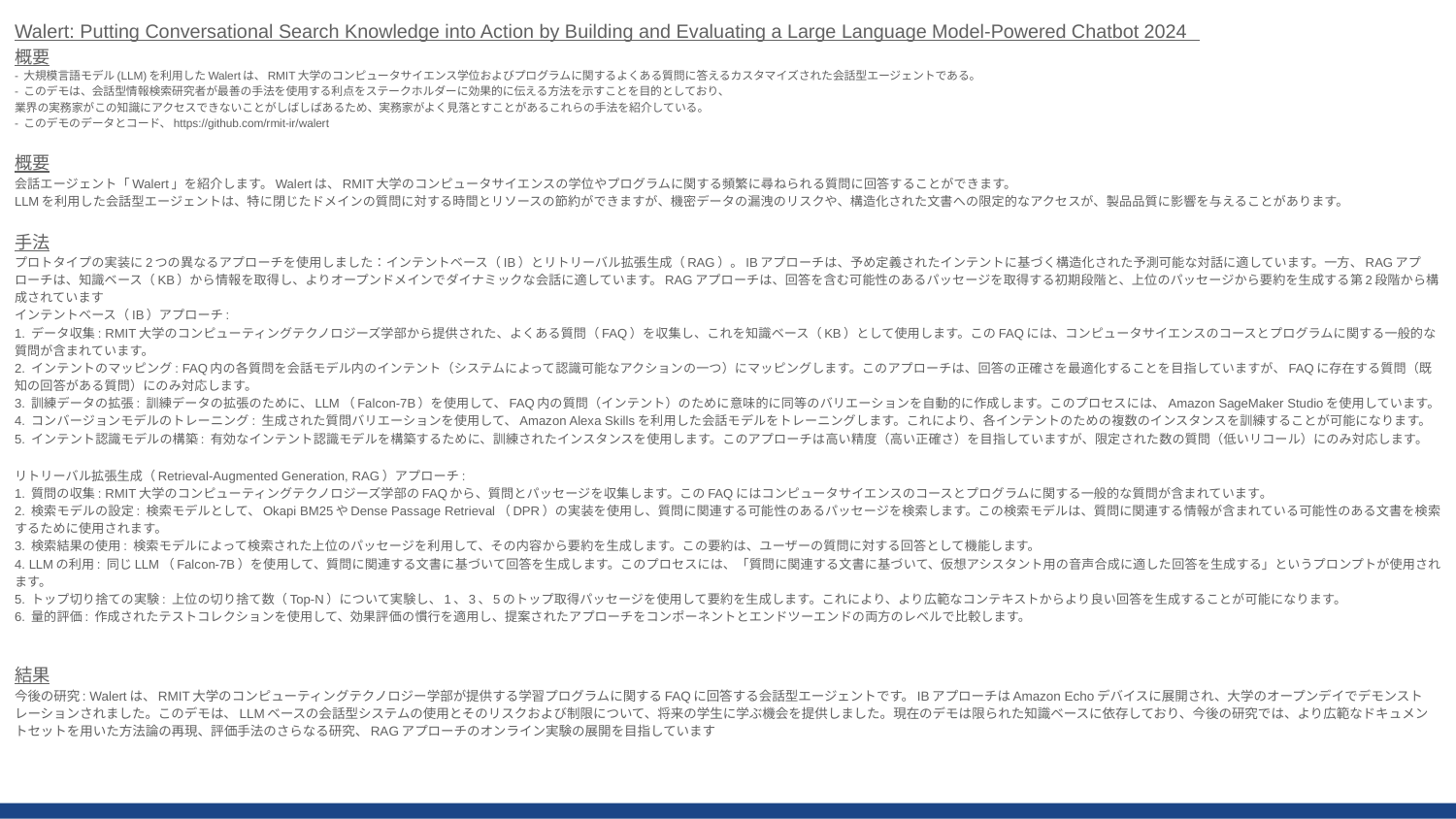

Walert: Putting Conversational Search Knowledge into Action by Building and Evaluating a Large Language Model-Powered Chatbot 2024
概要
- 大規模言語モデル(LLM)を利用したWalertは、RMIT大学のコンピュータサイエンス学位およびプログラムに関するよくある質問に答えるカスタマイズされた会話型エージェントである。
- このデモは、会話型情報検索研究者が最善の手法を使用する利点をステークホルダーに効果的に伝える方法を示すことを目的としており、
業界の実務家がこの知識にアクセスできないことがしばしばあるため、実務家がよく見落とすことがあるこれらの手法を紹介している。
- このデモのデータとコード、https://github.com/rmit-ir/walert
概要
会話エージェント「Walert」を紹介します。Walertは、RMIT大学のコンピュータサイエンスの学位やプログラムに関する頻繁に尋ねられる質問に回答することができます。
LLMを利用した会話型エージェントは、特に閉じたドメインの質問に対する時間とリソースの節約ができますが、機密データの漏洩のリスクや、構造化された文書への限定的なアクセスが、製品品質に影響を与えることがあります。
手法
プロトタイプの実装に2つの異なるアプローチを使用しました：インテントベース（IB）とリトリーバル拡張生成（RAG）。IBアプローチは、予め定義されたインテントに基づく構造化された予測可能な対話に適しています。一方、RAGアプローチは、知識ベース（KB）から情報を取得し、よりオープンドメインでダイナミックな会話に適しています。RAGアプローチは、回答を含む可能性のあるパッセージを取得する初期段階と、上位のパッセージから要約を生成する第2段階から構成されています
インテントベース（IB）アプローチ:
1. データ収集: RMIT大学のコンピューティングテクノロジーズ学部から提供された、よくある質問（FAQ）を収集し、これを知識ベース（KB）として使用します。このFAQには、コンピュータサイエンスのコースとプログラムに関する一般的な質問が含まれています​​。
2. インテントのマッピング: FAQ内の各質問を会話モデル内のインテント（システムによって認識可能なアクションの一つ）にマッピングします。このアプローチは、回答の正確さを最適化することを目指していますが、FAQに存在する質問（既知の回答がある質問）にのみ対応します​​。
3. 訓練データの拡張: 訓練データの拡張のために、LLM（Falcon-7B）を使用して、FAQ内の質問（インテント）のために意味的に同等のバリエーションを自動的に作成します。このプロセスには、Amazon SageMaker Studioを使用しています​​。
4. コンバージョンモデルのトレーニング: 生成された質問バリエーションを使用して、Amazon Alexa Skillsを利用した会話モデルをトレーニングします。これにより、各インテントのための複数のインスタンスを訓練することが可能になります​​。
5. インテント認識モデルの構築: 有効なインテント認識モデルを構築するために、訓練されたインスタンスを使用します。このアプローチは高い精度（高い正確さ）を目指していますが、限定された数の質問（低いリコール）にのみ対応します​​。
リトリーバル拡張生成（Retrieval-Augmented Generation, RAG）アプローチ:
1. 質問の収集: RMIT大学のコンピューティングテクノロジーズ学部のFAQから、質問とパッセージを収集します。このFAQにはコンピュータサイエンスのコースとプログラムに関する一般的な質問が含まれています​​。
2. 検索モデルの設定: 検索モデルとして、Okapi BM25やDense Passage Retrieval（DPR）の実装を使用し、質問に関連する可能性のあるパッセージを検索します。この検索モデルは、質問に関連する情報が含まれている可能性のある文書を検索するために使用されます​​。
3. 検索結果の使用: 検索モデルによって検索された上位のパッセージを利用して、その内容から要約を生成します。この要約は、ユーザーの質問に対する回答として機能します​​。
4. LLMの利用: 同じLLM（Falcon-7B）を使用して、質問に関連する文書に基づいて回答を生成します。このプロセスには、「質問に関連する文書に基づいて、仮想アシスタント用の音声合成に適した回答を生成する」というプロンプトが使用されます​​。
5. トップ切り捨ての実験: 上位の切り捨て数（Top-N）について実験し、1、3、5のトップ取得パッセージを使用して要約を生成します。これにより、より広範なコンテキストからより良い回答を生成することが可能になります​​。
6. 量的評価: 作成されたテストコレクションを使用して、効果評価の慣行を適用し、提案されたアプローチをコンポーネントとエンドツーエンドの両方のレベルで比較します​​。
結果
今後の研究: Walertは、RMIT大学のコンピューティングテクノロジー学部が提供する学習プログラムに関するFAQに回答する会話型エージェントです。IBアプローチはAmazon Echoデバイスに展開され、大学のオープンデイでデモンストレーションされました。このデモは、LLMベースの会話型システムの使用とそのリスクおよび制限について、将来の学生に学ぶ機会を提供しました。現在のデモは限られた知識ベースに依存しており、今後の研究では、より広範なドキュメントセットを用いた方法論の再現、評価手法のさらなる研究、RAGアプローチのオンライン実験の展開を目指しています